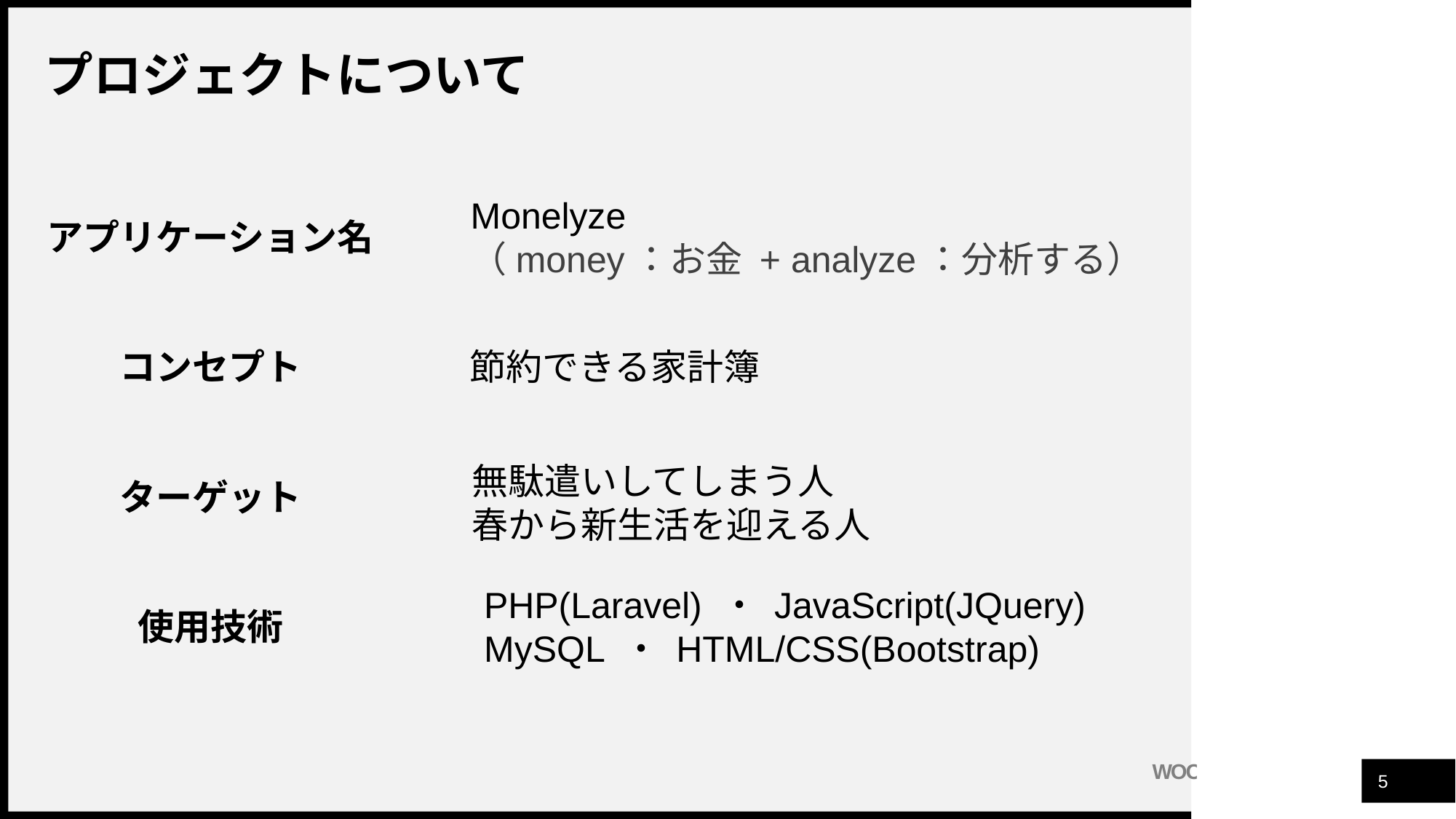

プロジェクトについて
Monelyze
（money：お金 + analyze：分析する）
アプリケーション名
コンセプト
節約できる家計簿
無駄遣いしてしまう人
春から新生活を迎える人
ターゲット
PHP(Laravel) ・ JavaScript(JQuery)
MySQL ・ HTML/CSS(Bootstrap)
使用技術

5